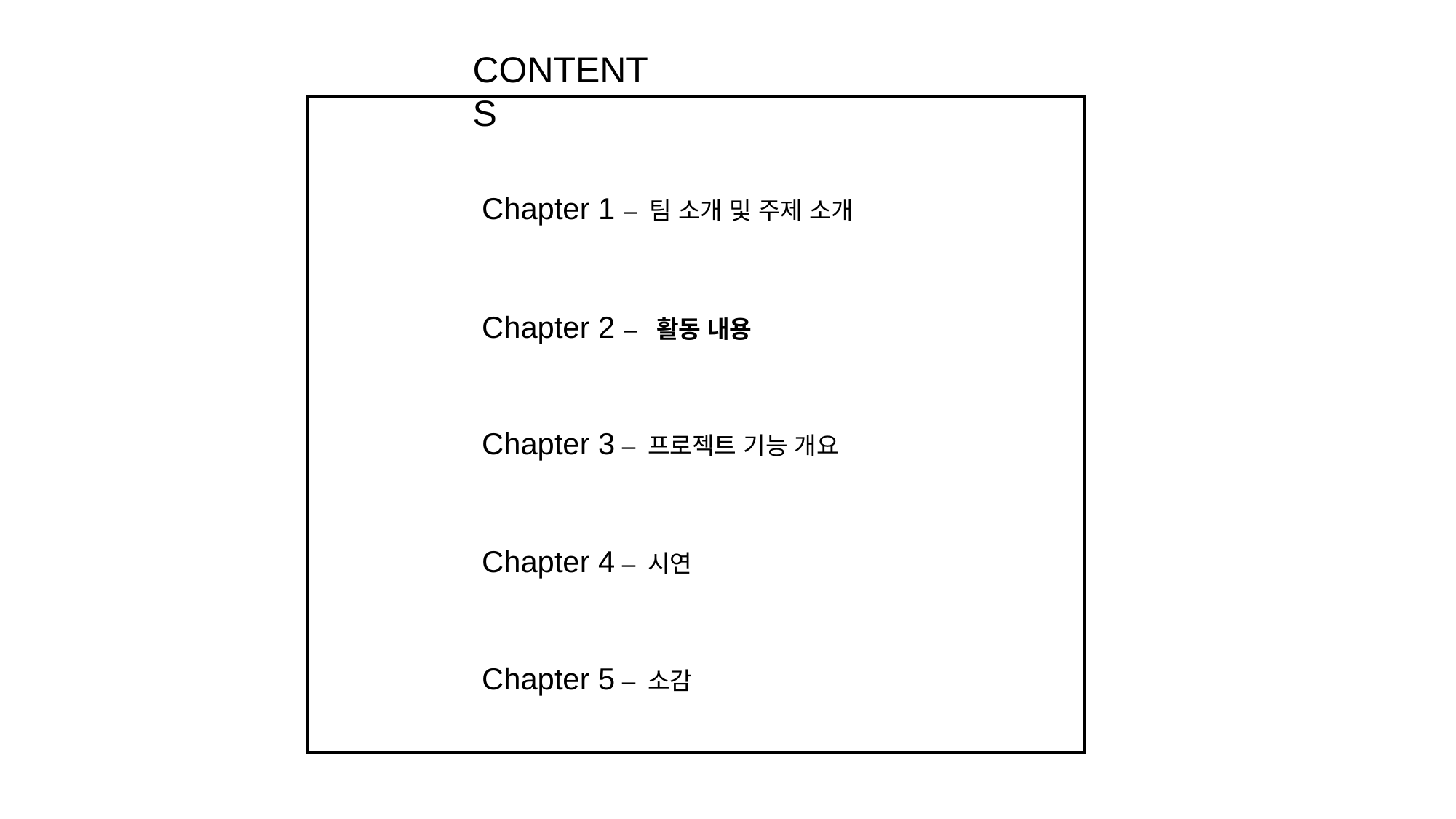

CONTENTS

Chapter 1 – 팀 소개 및 주제 소개
Chapter 2 –  활동 내용
Chapter 3 – 프로젝트 기능 개요
Chapter 4 – 시연
Chapter 5 – 소감